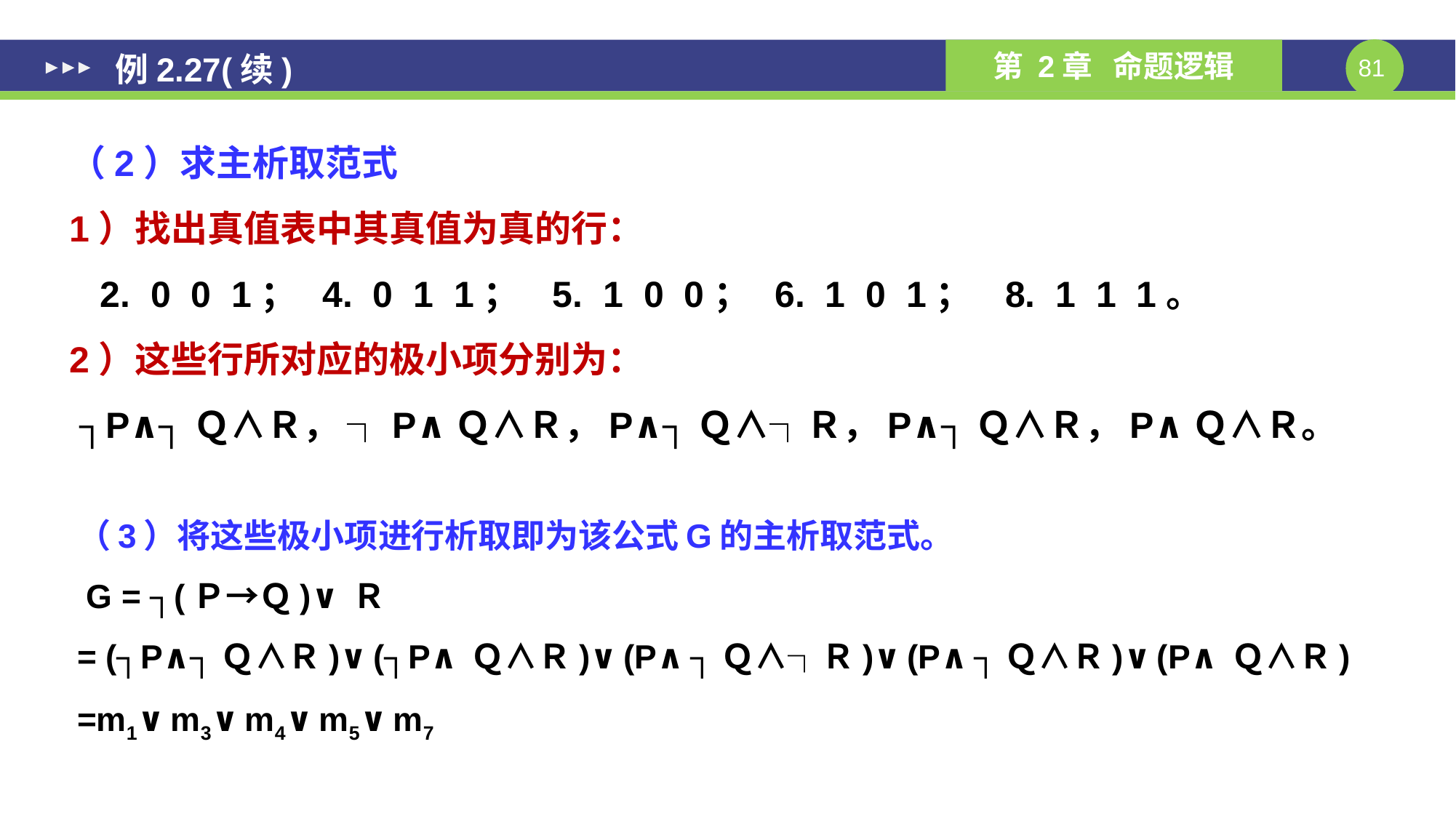

例2.27(续)
（2）求主析取范式
1）找出真值表中其真值为真的行：
   2.  0  0  1；  4.  0  1  1；   5.  1  0  0；  6.  1  0  1；   8.  1  1  1。
2）这些行所对应的极小项分别为：
 ┐P∧┐Ｑ∧Ｒ， ┐P∧Ｑ∧Ｒ，P∧┐Ｑ∧┐Ｒ，P∧┐Ｑ∧Ｒ，P∧Ｑ∧Ｒ。
（3）将这些极小项进行析取即为该公式G的主析取范式。
 G = ┐(Ｐ→Ｑ)∨Ｒ
= (┐P∧┐Ｑ∧Ｒ)∨(┐P∧Ｑ∧Ｒ)∨(P∧┐Ｑ∧┐Ｒ)∨(P∧┐Ｑ∧Ｒ)∨(P∧Ｑ∧Ｒ)
=m1∨m3∨m4∨m5∨m7